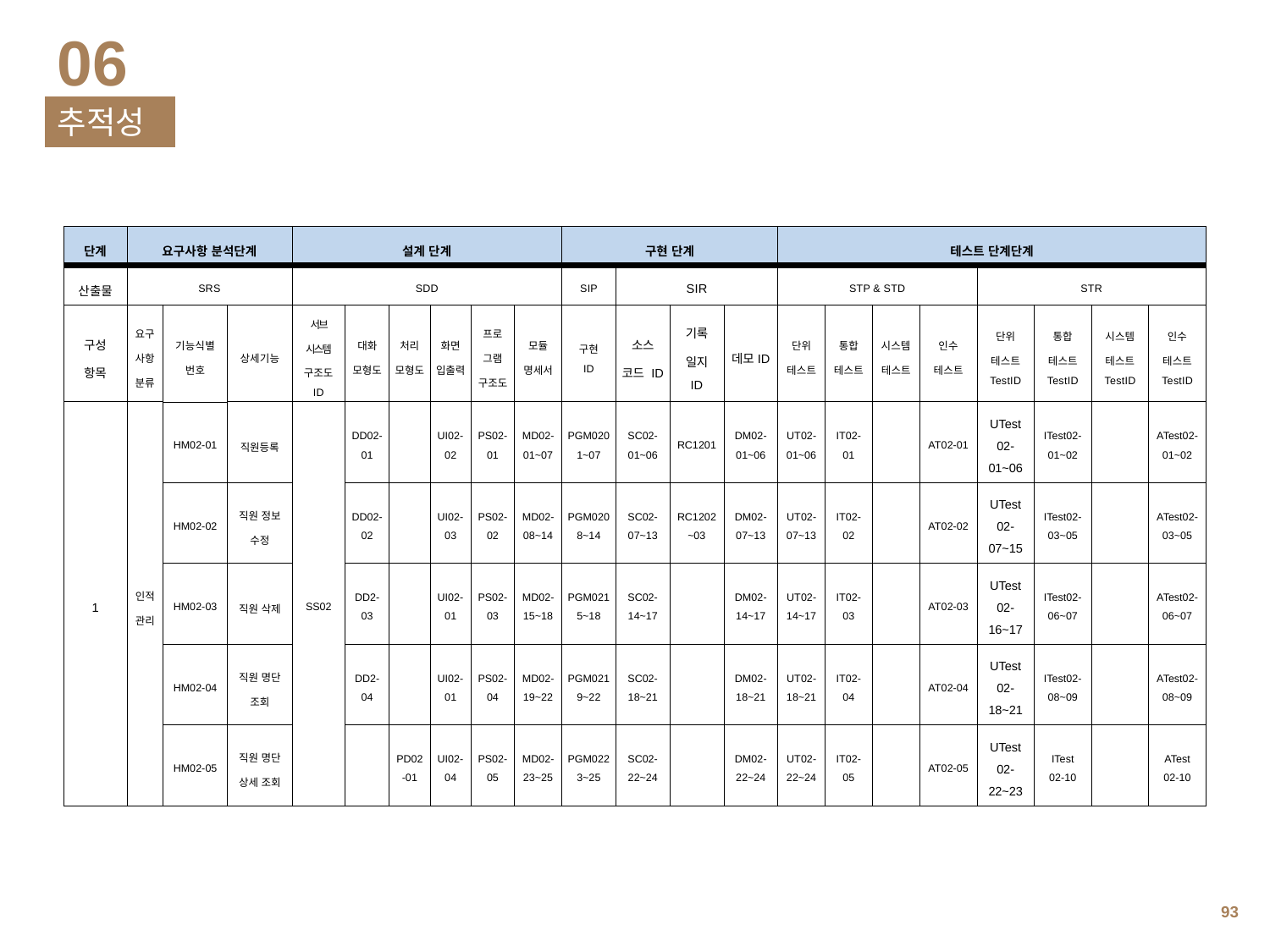

06
추적성
| 단계 | 요구사항 분석단계 |  |  | 설계 단계 |  |  |  |  |  | 구현 단계 |  |  |  | 테스트 단계단계 |  |  |  |  |  |  |  |
| --- | --- | --- | --- | --- | --- | --- | --- | --- | --- | --- | --- | --- | --- | --- | --- | --- | --- | --- | --- | --- | --- |
| 산출물 | SRS |  |  | SDD |  |  |  |  |  | SIP | SIR |  |  | STP & STD |  |  |  | STR |  |  |  |
| 구성 항목 | 요구사항 분류 | 기능식별 번호 | 상세기능 | 서브 시스템 구조도 ID | 대화 모형도 | 처리 모형도 | 화면 입출력 | 프로 그램 구조도 | 모듈 명세서 | 구현 ID | 소스 코드 ID | 기록 일지 ID | 데모ID | 단위 테스트 | 통합 테스트 | 시스템 테스트 | 인수 테스트 | 단위 테스트 TestID | 통합 테스트 TestID | 시스템 테스트 TestID | 인수 테스트 TestID |
| 1 | 인적관리 | HM02-01 | 직원등록 | SS02 | DD02-01 |  | UI02-02 | PS02-01 | MD02-01~07 | PGM0201~07 | SC02-01~06 | RC1201 | DM02-01~06 | UT02- 01~06 | IT02-01 |  | AT02-01 | UTest 02- 01~06 | ITest02-01~02 |  | ATest02-01~02 |
|  |  | HM02-02 | 직원 정보 수정 |  | DD02-02 |  | UI02-03 | PS02-02 | MD02-08~14 | PGM0208~14 | SC02-07~13 | RC1202 ~03 | DM02-07~13 | UT02- 07~13 | IT02-02 |  | AT02-02 | UTest 02- 07~15 | ITest02-03~05 |  | ATest02-03~05 |
|  |  | HM02-03 | 직원 삭제 |  | DD2-03 |  | UI02-01 | PS02-03 | MD02-15~18 | PGM0215~18 | SC02-14~17 |  | DM02-14~17 | UT02- 14~17 | IT02-03 |  | AT02-03 | UTest 02- 16~17 | ITest02-06~07 |  | ATest02-06~07 |
|  |  | HM02-04 | 직원 명단 조회 |  | DD2-04 |  | UI02-01 | PS02-04 | MD02-19~22 | PGM0219~22 | SC02-18~21 |  | DM02-18~21 | UT02- 18~21 | IT02-04 |  | AT02-04 | UTest 02- 18~21 | ITest02- 08~09 |  | ATest02-08~09 |
|  |  | HM02-05 | 직원 명단 상세 조회 |  |  | PD02-01 | UI02-04 | PS02-05 | MD02-23~25 | PGM0223~25 | SC02-22~24 |  | DM02-22~24 | UT02- 22~24 | IT02-05 |  | AT02-05 | UTest 02- 22~23 | ITest 02-10 |  | ATest 02-10 |

93